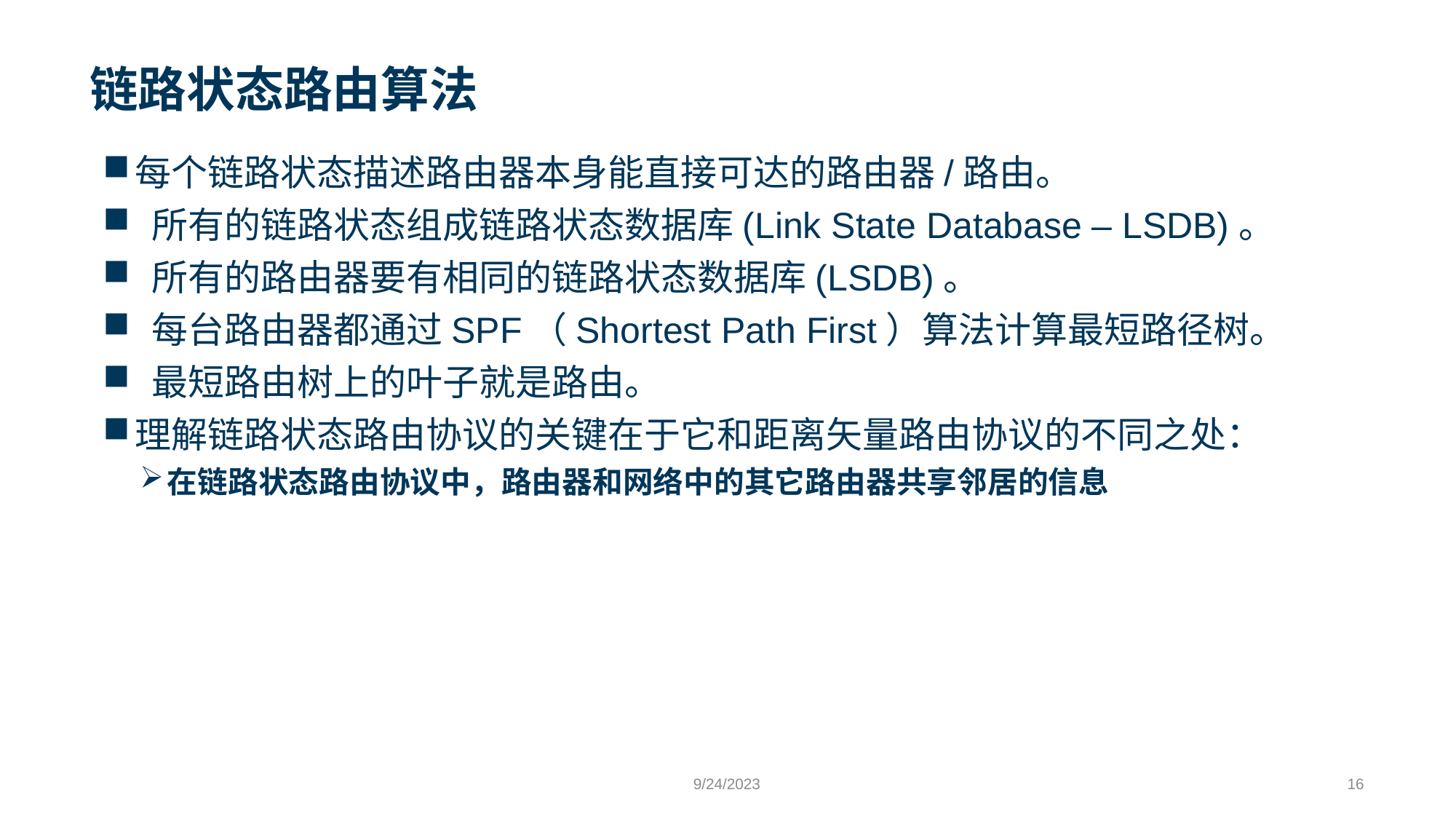

# 链路状态路由算法
每个链路状态描述路由器本身能直接可达的路由器/路由。
 所有的链路状态组成链路状态数据库(Link State Database – LSDB)。
 所有的路由器要有相同的链路状态数据库(LSDB)。
 每台路由器都通过SPF（Shortest Path First）算法计算最短路径树。
 最短路由树上的叶子就是路由。
理解链路状态路由协议的关键在于它和距离矢量路由协议的不同之处：
在链路状态路由协议中，路由器和网络中的其它路由器共享邻居的信息

9/24/2023
16